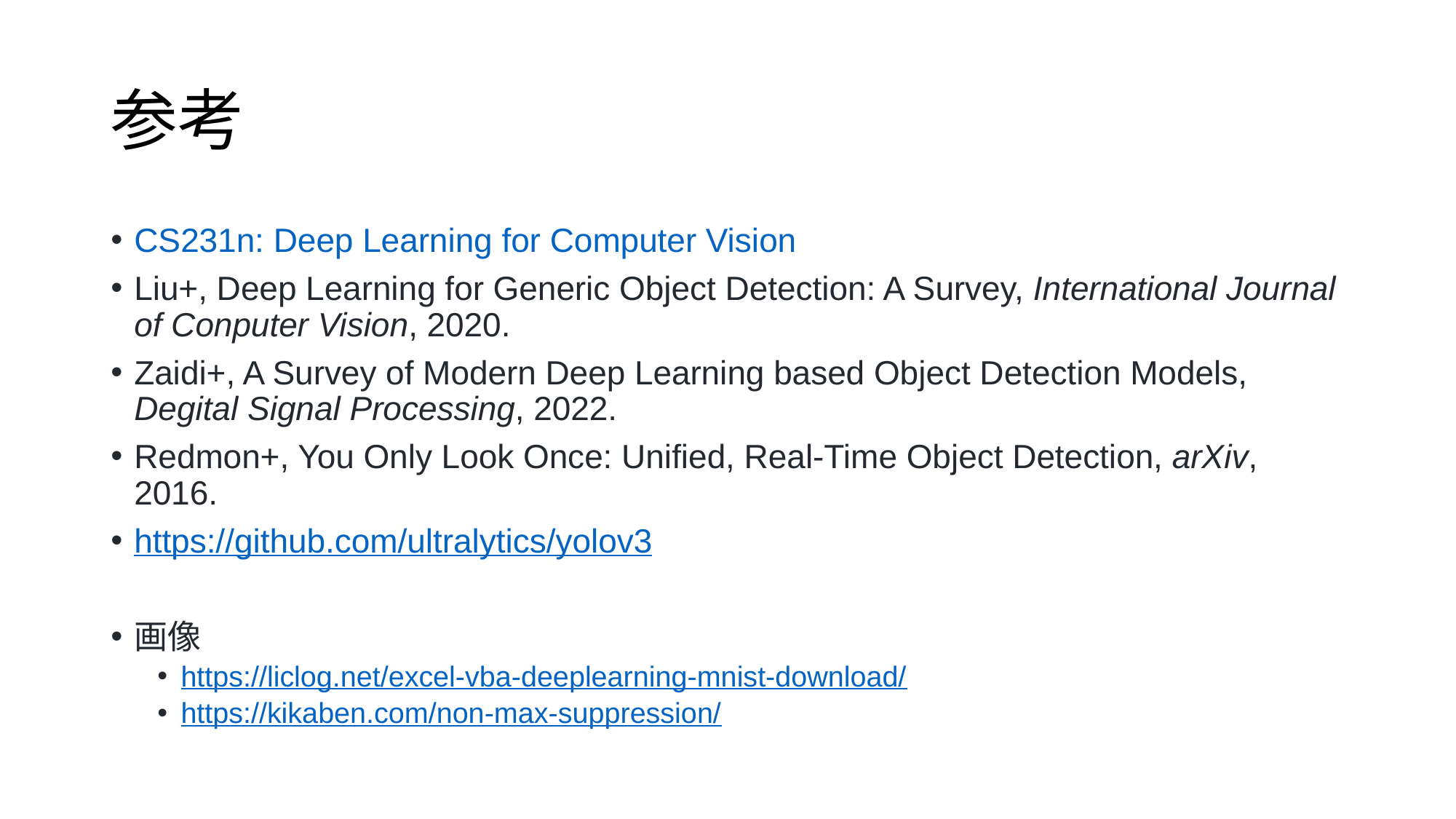

# 参考
CS231n: Deep Learning for Computer Vision
Liu+, Deep Learning for Generic Object Detection: A Survey, International Journal of Conputer Vision, 2020.
Zaidi+, A Survey of Modern Deep Learning based Object Detection Models, Degital Signal Processing, 2022.
Redmon+, You Only Look Once: Unified, Real-Time Object Detection, arXiv, 2016.
https://github.com/ultralytics/yolov3

画像
https://liclog.net/excel-vba-deeplearning-mnist-download/
https://kikaben.com/non-max-suppression/